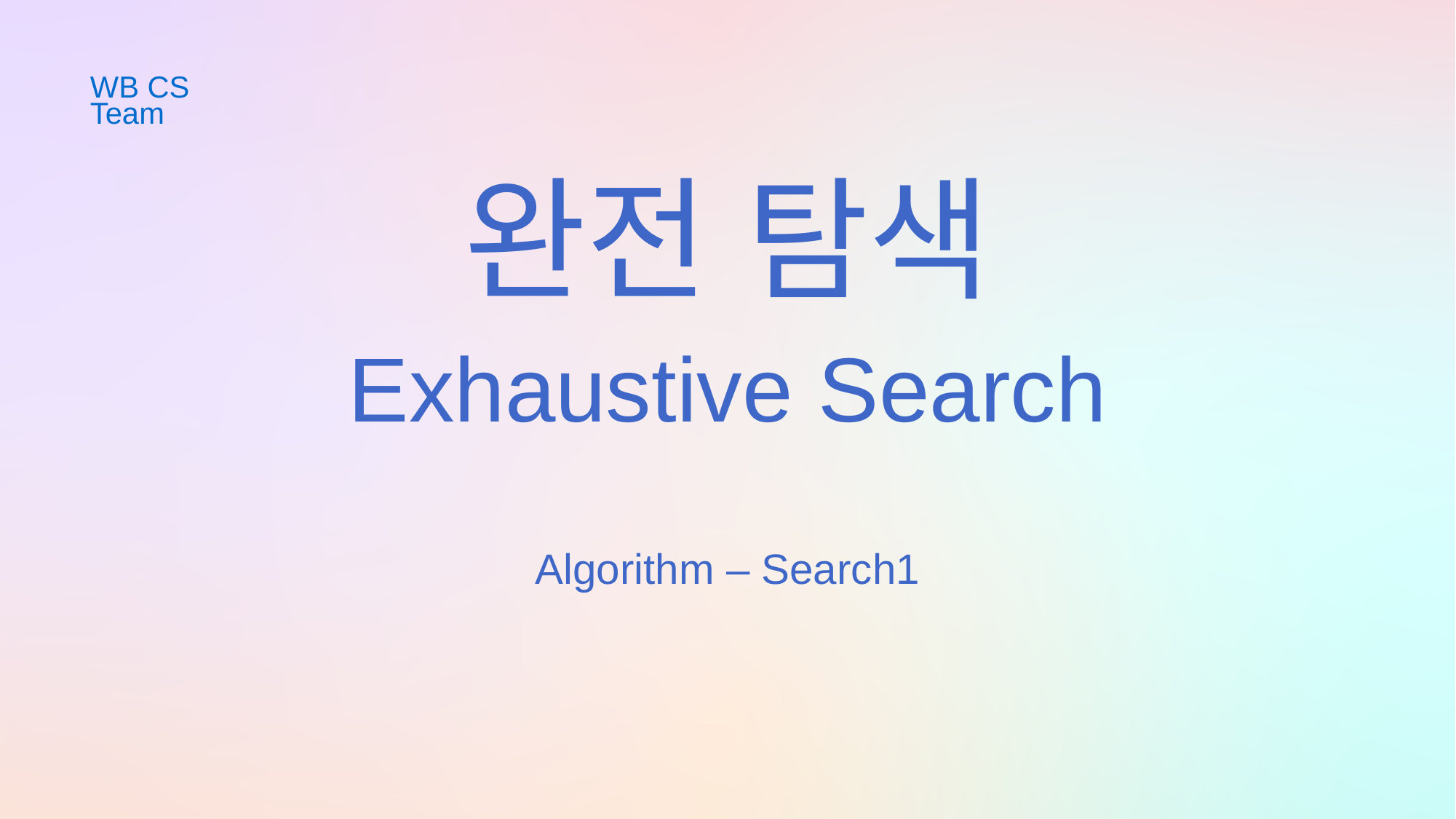

WB CS Team
완전 탐색
Exhaustive Search
Algorithm – Search1